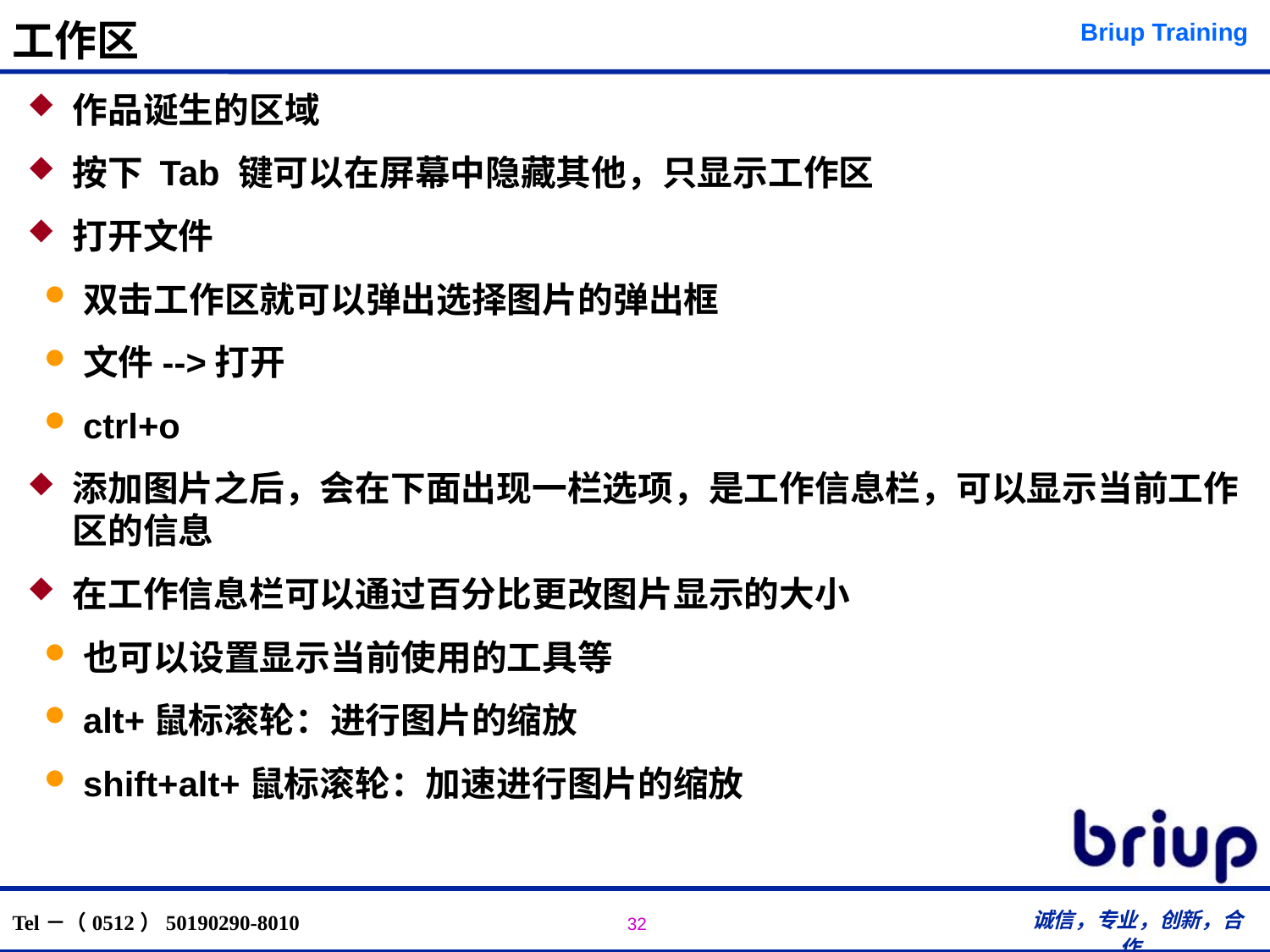

# 工作区
作品诞生的区域
按下 Tab 键可以在屏幕中隐藏其他，只显示工作区
打开文件
双击工作区就可以弹出选择图片的弹出框
文件-->打开
ctrl+o
添加图片之后，会在下面出现一栏选项，是工作信息栏，可以显示当前工作区的信息
在工作信息栏可以通过百分比更改图片显示的大小
也可以设置显示当前使用的工具等
alt+鼠标滚轮：进行图片的缩放
shift+alt+鼠标滚轮：加速进行图片的缩放